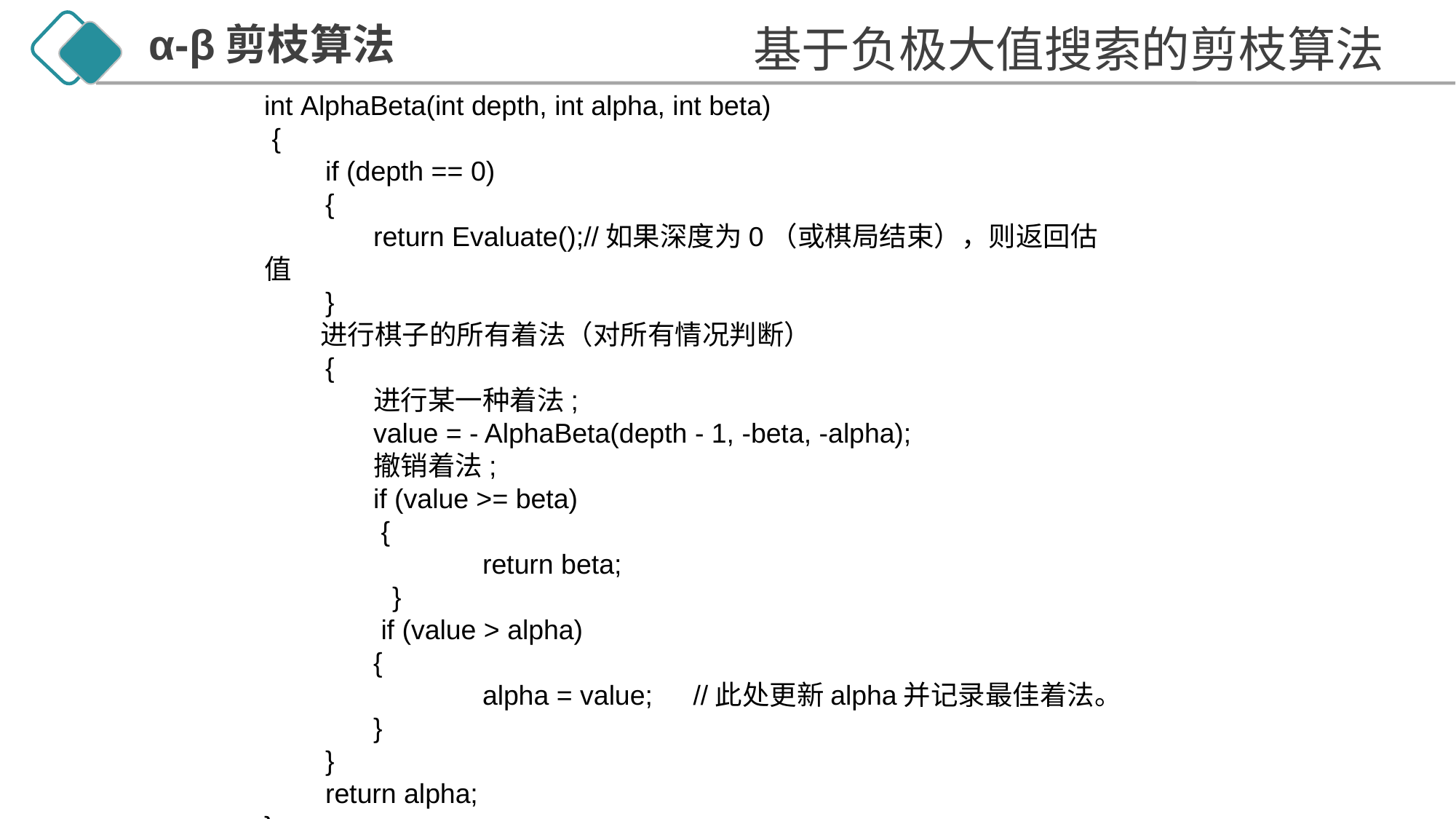

基于负极大值搜索的剪枝算法
α-β剪枝算法
int AlphaBeta(int depth, int alpha, int beta)
 {
        if (depth == 0)
        {
  	return Evaluate();//如果深度为0（或棋局结束），则返回估值
        }
        进行棋子的所有着法（对所有情况判断）
        {
	进行某一种着法;
	value = - AlphaBeta(depth - 1, -beta, -alpha);
        	撤销着法;
        	if (value >= beta)
       	 {
　		return beta;
　   	  }
       	 if (value > alpha)
        	{
   		alpha = value;　//此处更新alpha并记录最佳着法。
　   	}
        }
        return alpha;
}